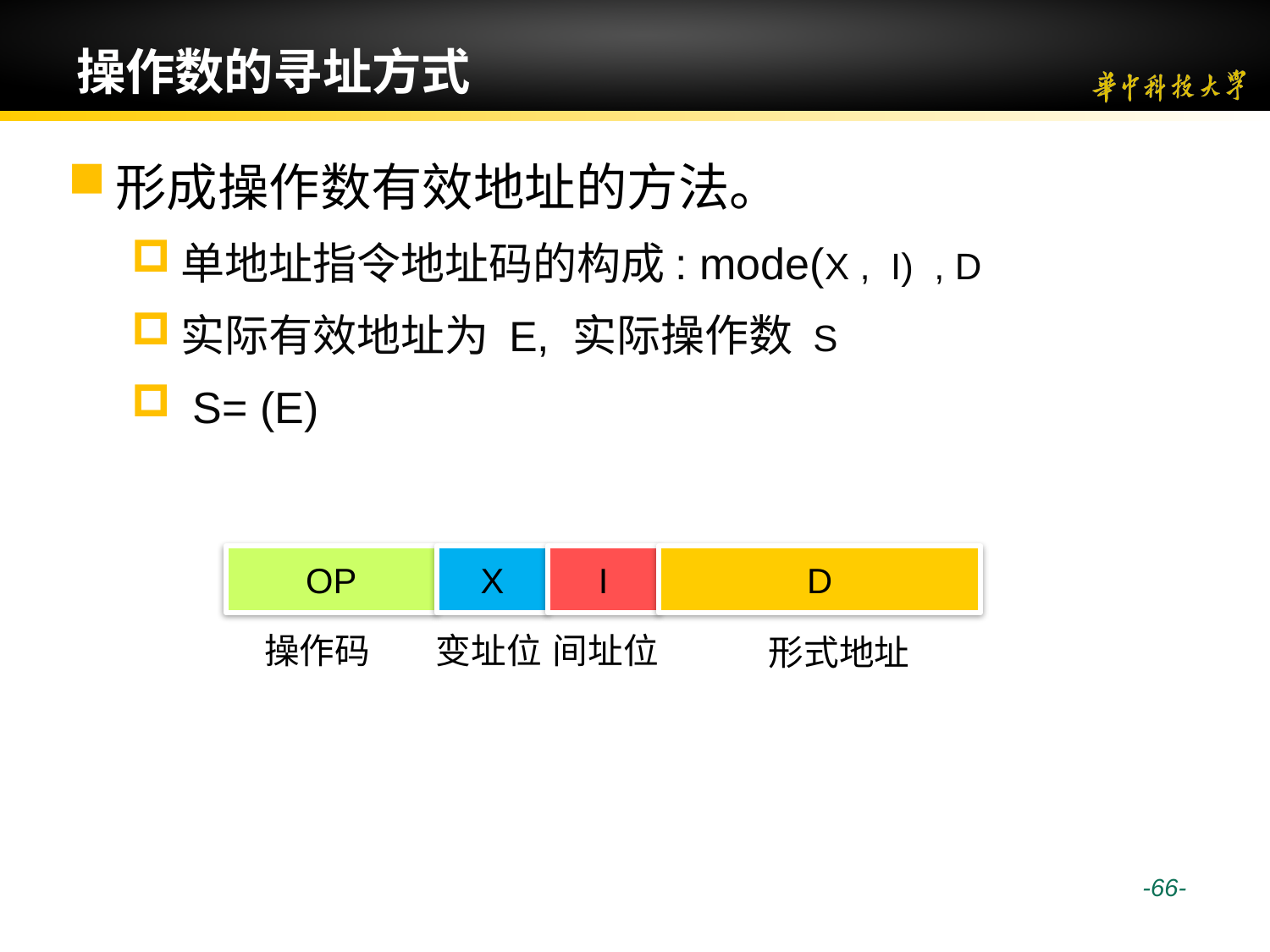

# 操作数的寻址方式
形成操作数有效地址的方法。
单地址指令地址码的构成: mode(X ,  I)  , D
实际有效地址为 E, 实际操作数 S
 S= (E)
OP
X
I
D
操作码
变址位
间址位
形式地址
 -66-